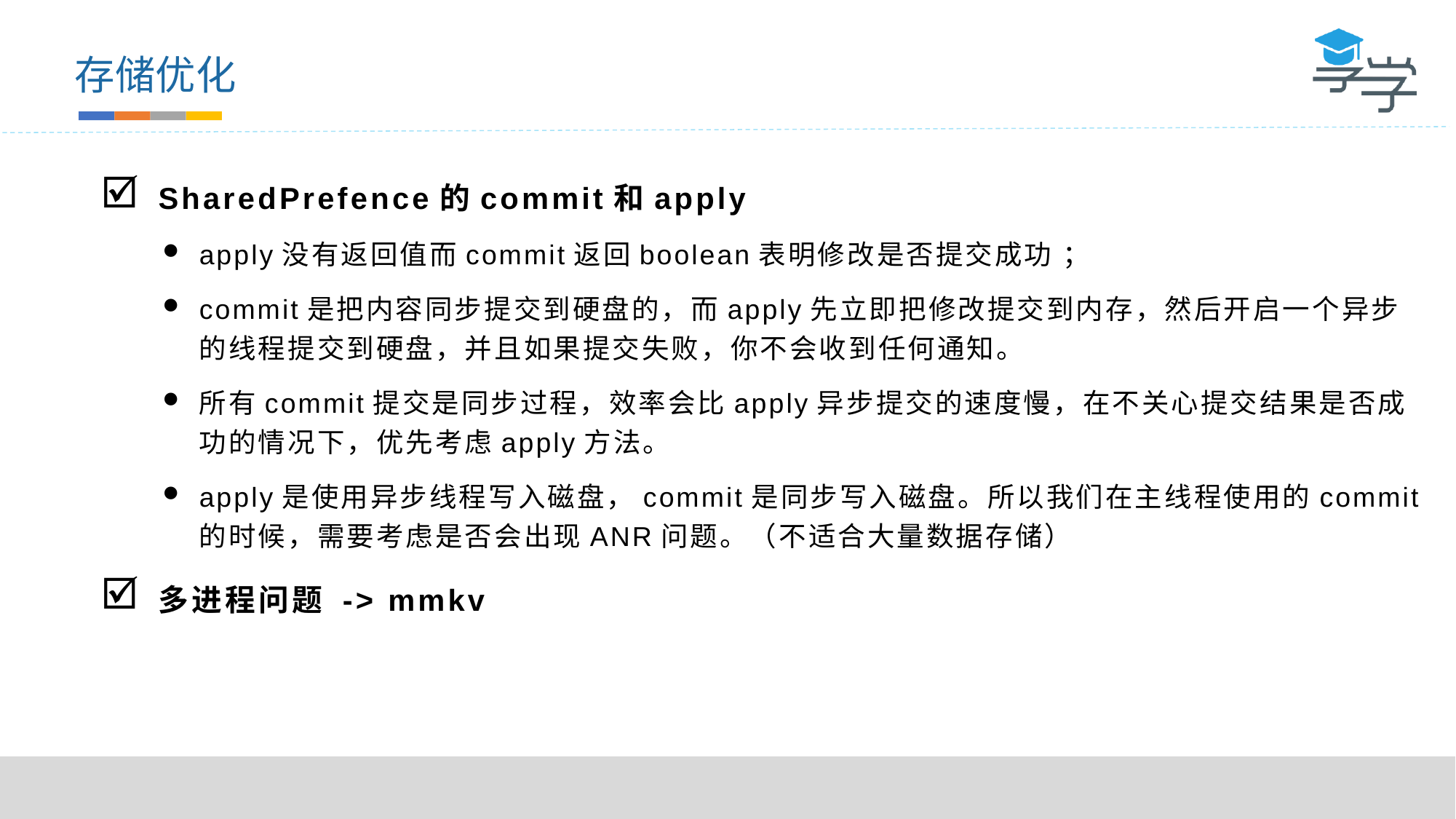

存储优化

SharedPrefence的commit和apply
apply没有返回值而commit返回boolean表明修改是否提交成功 ；
commit是把内容同步提交到硬盘的，而apply先立即把修改提交到内存，然后开启一个异步的线程提交到硬盘，并且如果提交失败，你不会收到任何通知。
所有commit提交是同步过程，效率会比apply异步提交的速度慢，在不关心提交结果是否成功的情况下，优先考虑apply方法。
apply是使用异步线程写入磁盘，commit是同步写入磁盘。所以我们在主线程使用的commit的时候，需要考虑是否会出现ANR问题。（不适合大量数据存储）
多进程问题 -> mmkv